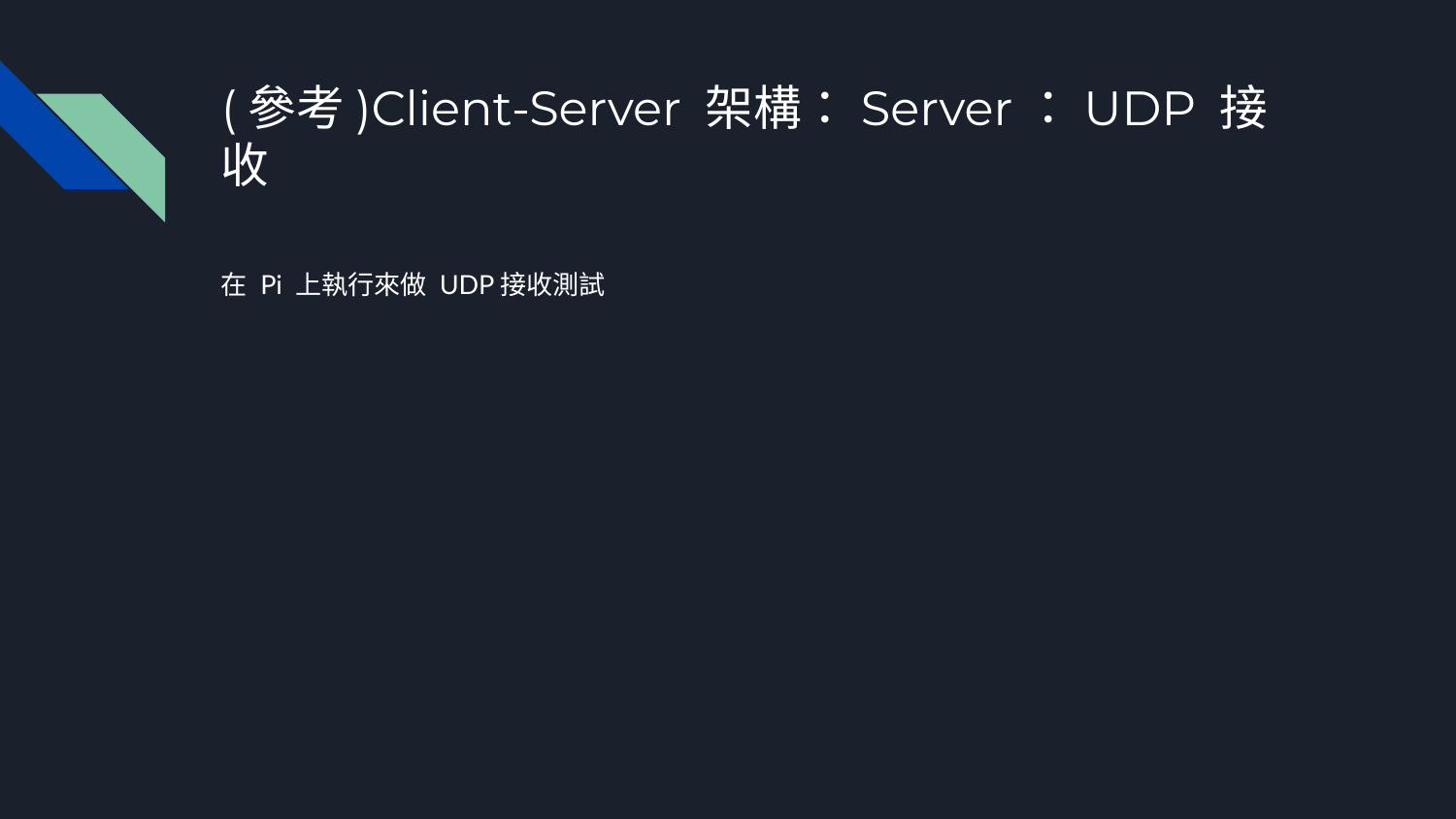

# (參考)Client-Server 架構：Server：UDP 接收
在 Pi 上執行來做 UDP接收測試